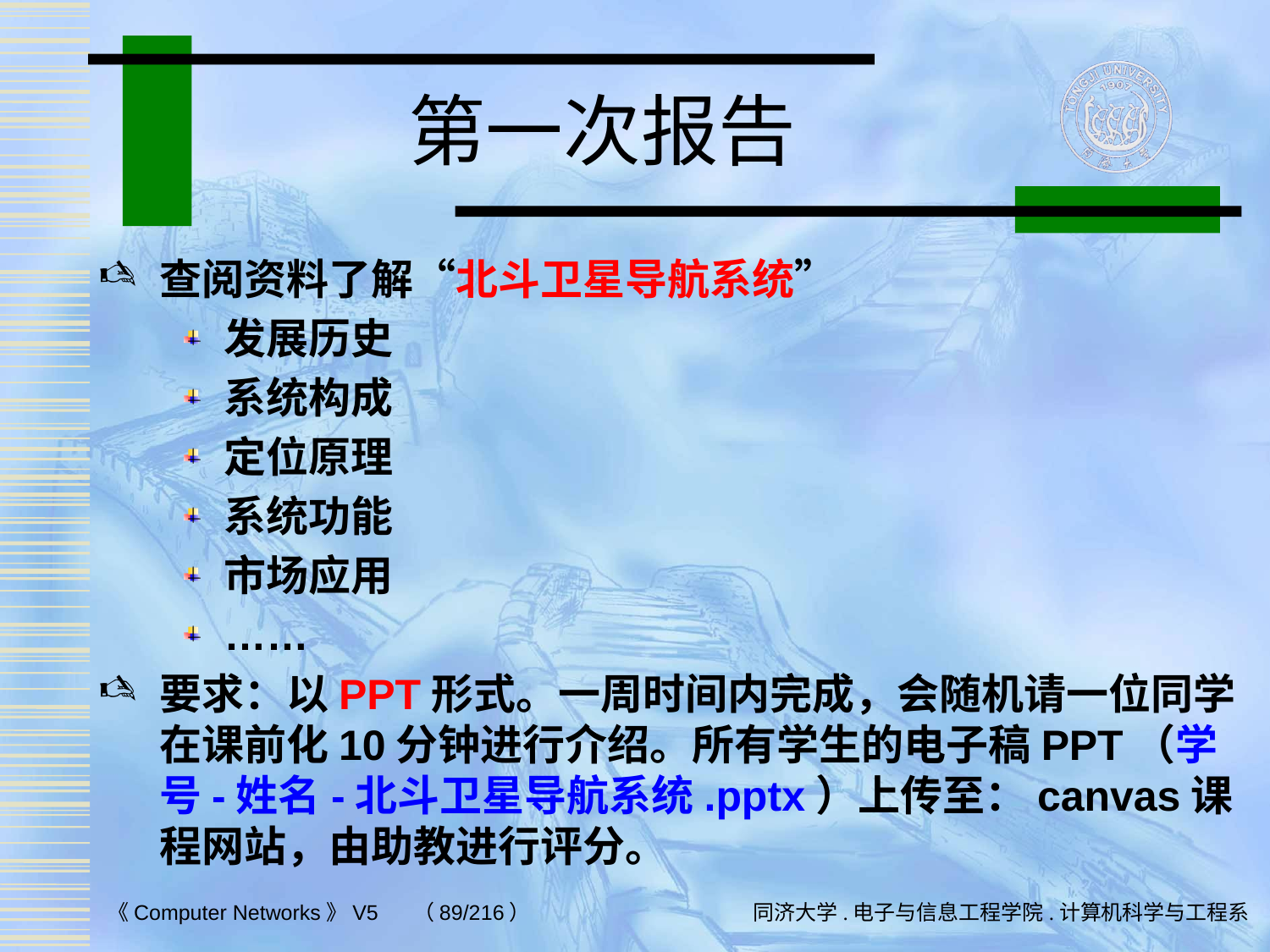

# 第一次报告
查阅资料了解“北斗卫星导航系统”
发展历史
系统构成
定位原理
系统功能
市场应用
……
要求：以PPT形式。一周时间内完成，会随机请一位同学在课前化10分钟进行介绍。所有学生的电子稿PPT（学号-姓名-北斗卫星导航系统.pptx）上传至：canvas课程网站，由助教进行评分。